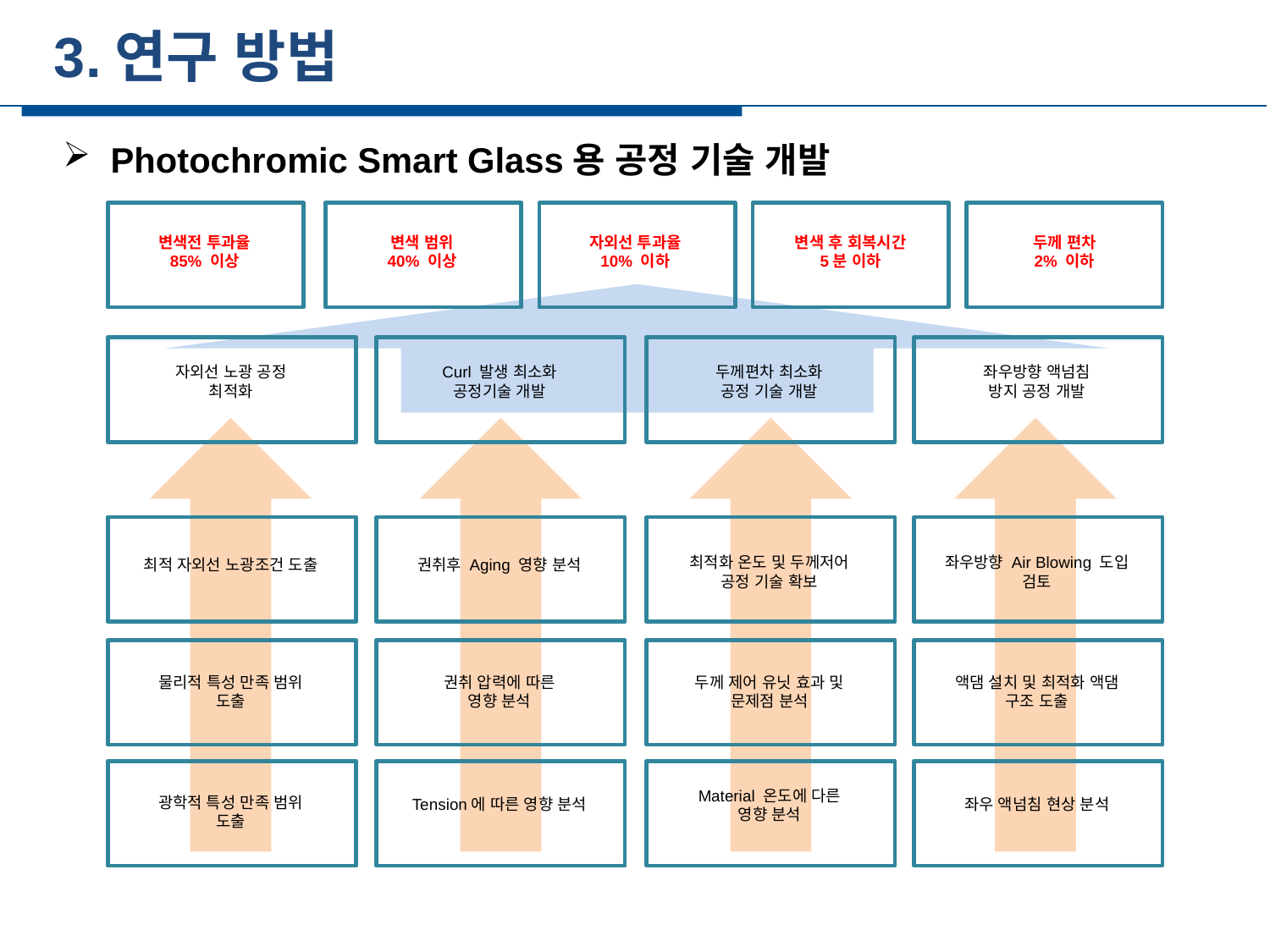

3.연구 방법
세부일정

Photochromic Smart Glass용 공정 기술 개발

변색전 투과율
85% 이상

변색 범위
40% 이상
자외선 투과율
10% 이하
변색 후 회복시간
5분 이하
두께 편차
2% 이하

자외선 노광 공정
최적화

Curl 발생 최소화
공정기술 개발

두께편차 최소화
공정 기술 개발

좌우방향 액넘침
방지 공정 개발

최적 자외선 노광조건 도출

권취후 Aging 영향 분석

최적화 온도 및 두께저어
공정 기술 확보

좌우방향 Air Blowing 도입
검토

물리적 특성 만족 범위
도출

권취 압력에 따른
영향 분석

두께 제어 유닛 효과 및
문제점 분석

액댐 설치 및 최적화 액댐
구조 도출

광학적 특성 만족 범위
도출

Tension에 따른 영향 분석

Material 온도에 다른
영향 분석

좌우 액넘침 현상 분석